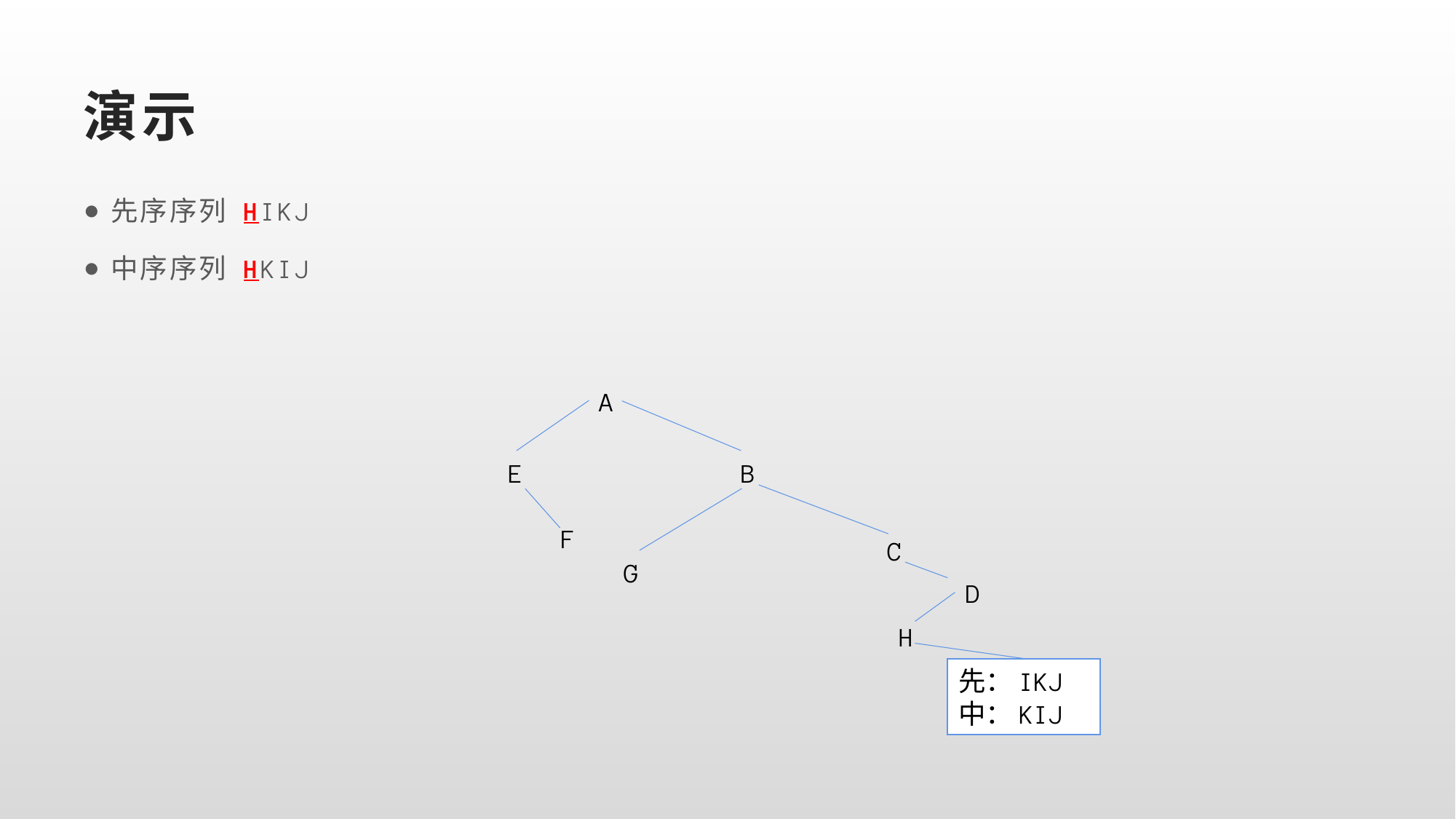

# 演示
先序序列 HIKJ
中序序列 HKIJ

A
E
B
F
C
G
D
H
先：IKJ
中：KIJ